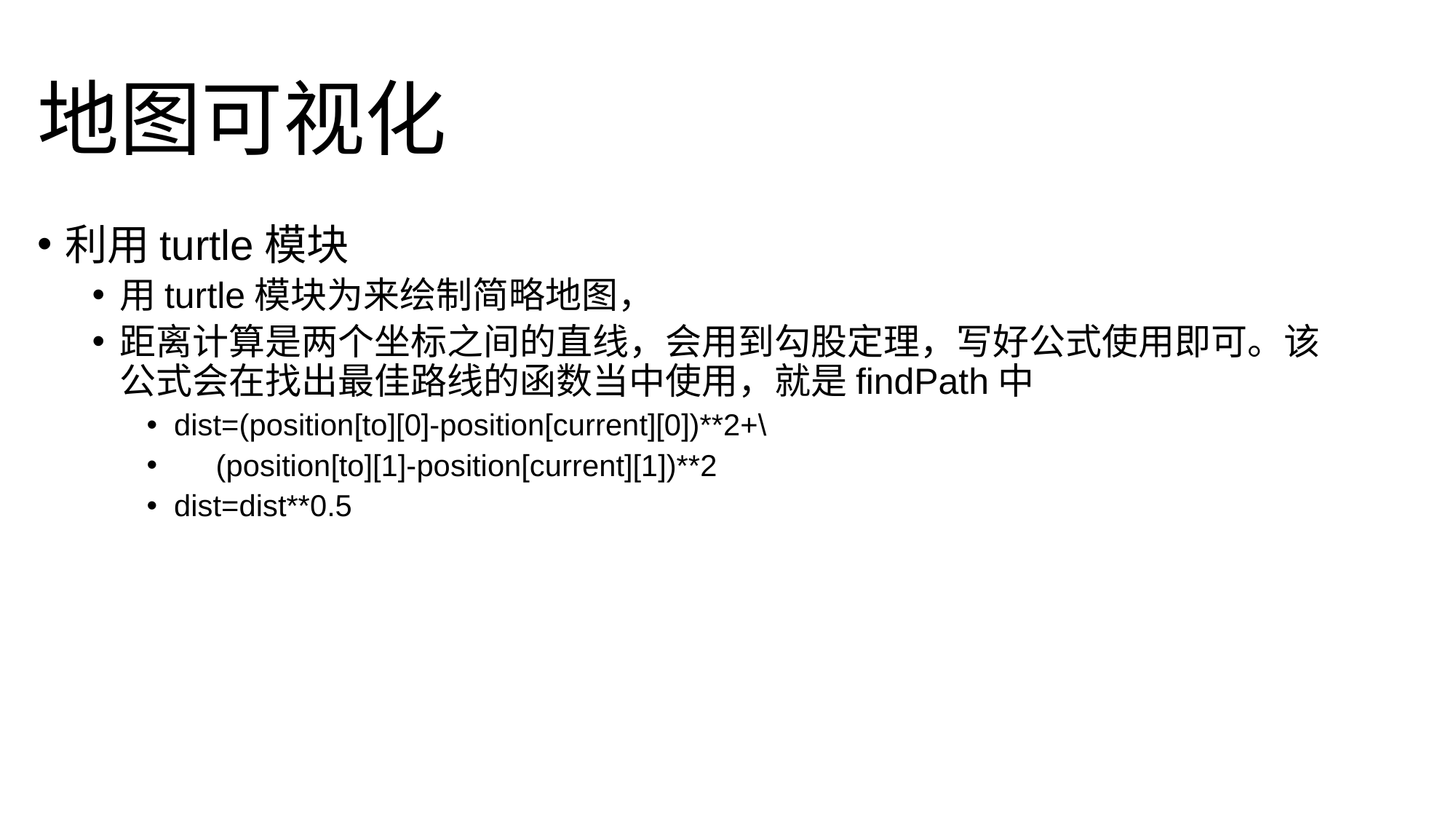

# 地图可视化
利用turtle模块
用turtle模块为来绘制简略地图，
距离计算是两个坐标之间的直线，会用到勾股定理，写好公式使用即可。该公式会在找出最佳路线的函数当中使用，就是findPath中
dist=(position[to][0]-position[current][0])**2+\
     (position[to][1]-position[current][1])**2
dist=dist**0.5